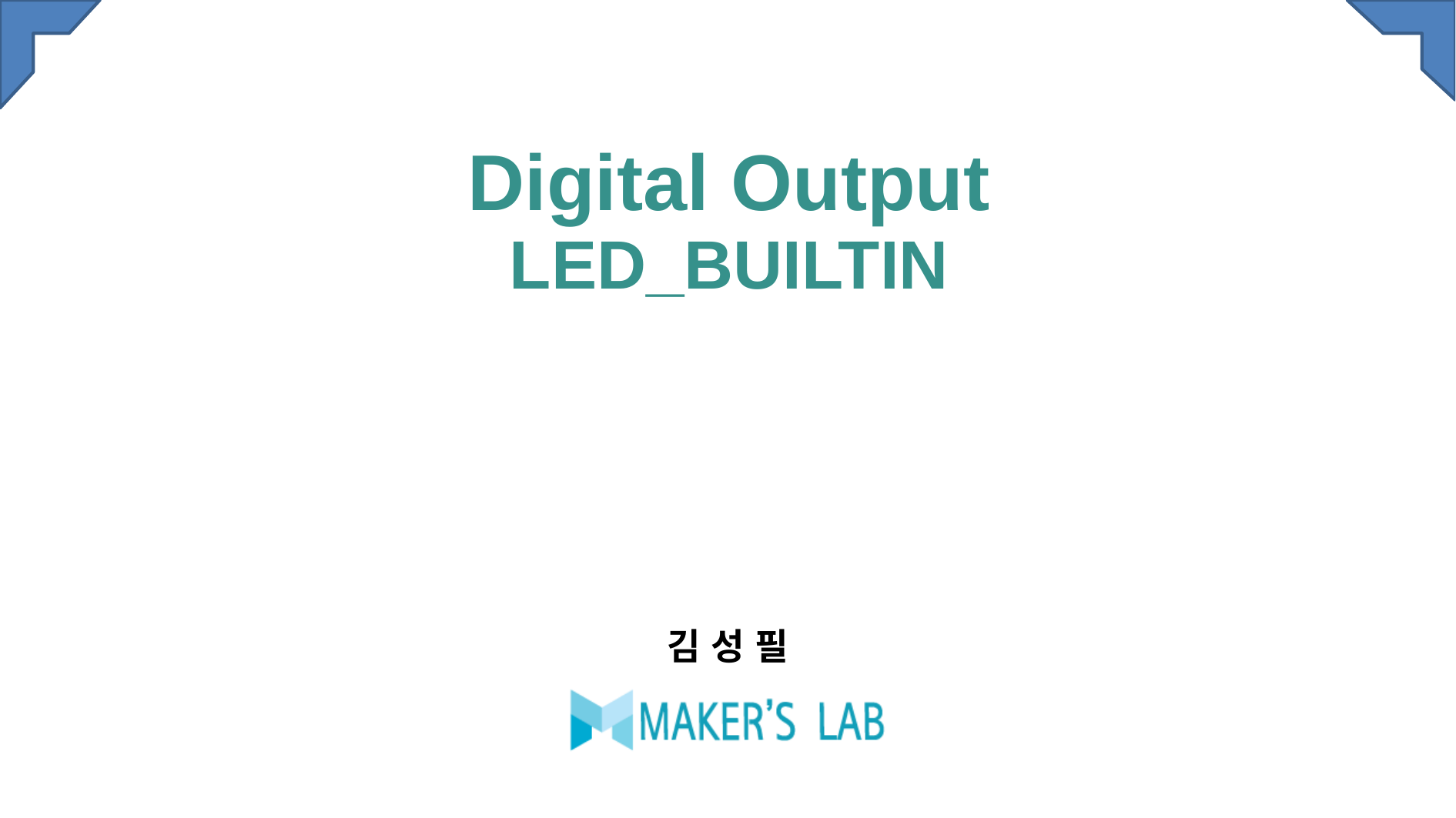

# Digital Output LED_BUILTIN

김 성 필